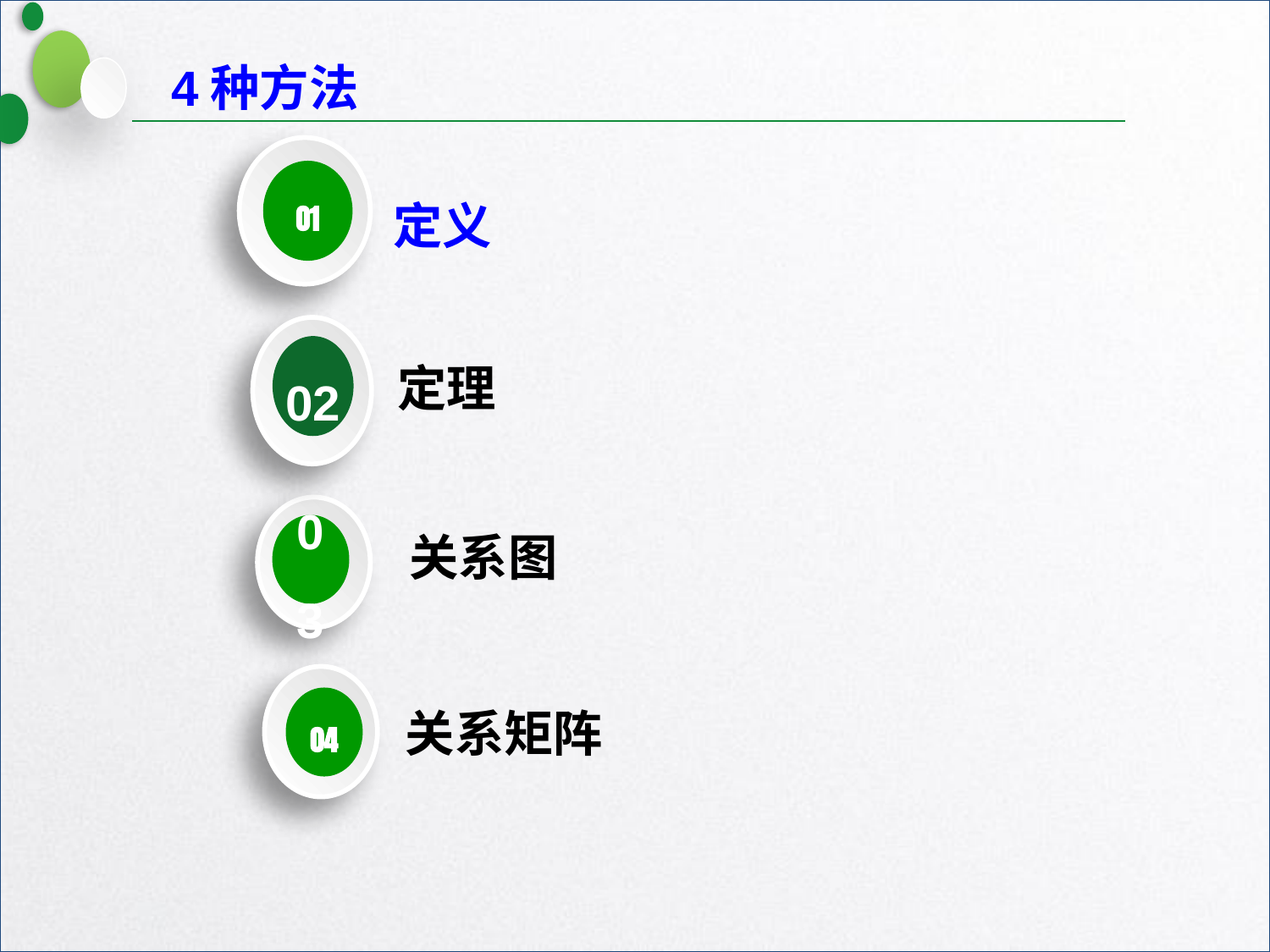

4种方法

01
定义

02
定理

03
关系图

关系矩阵
04